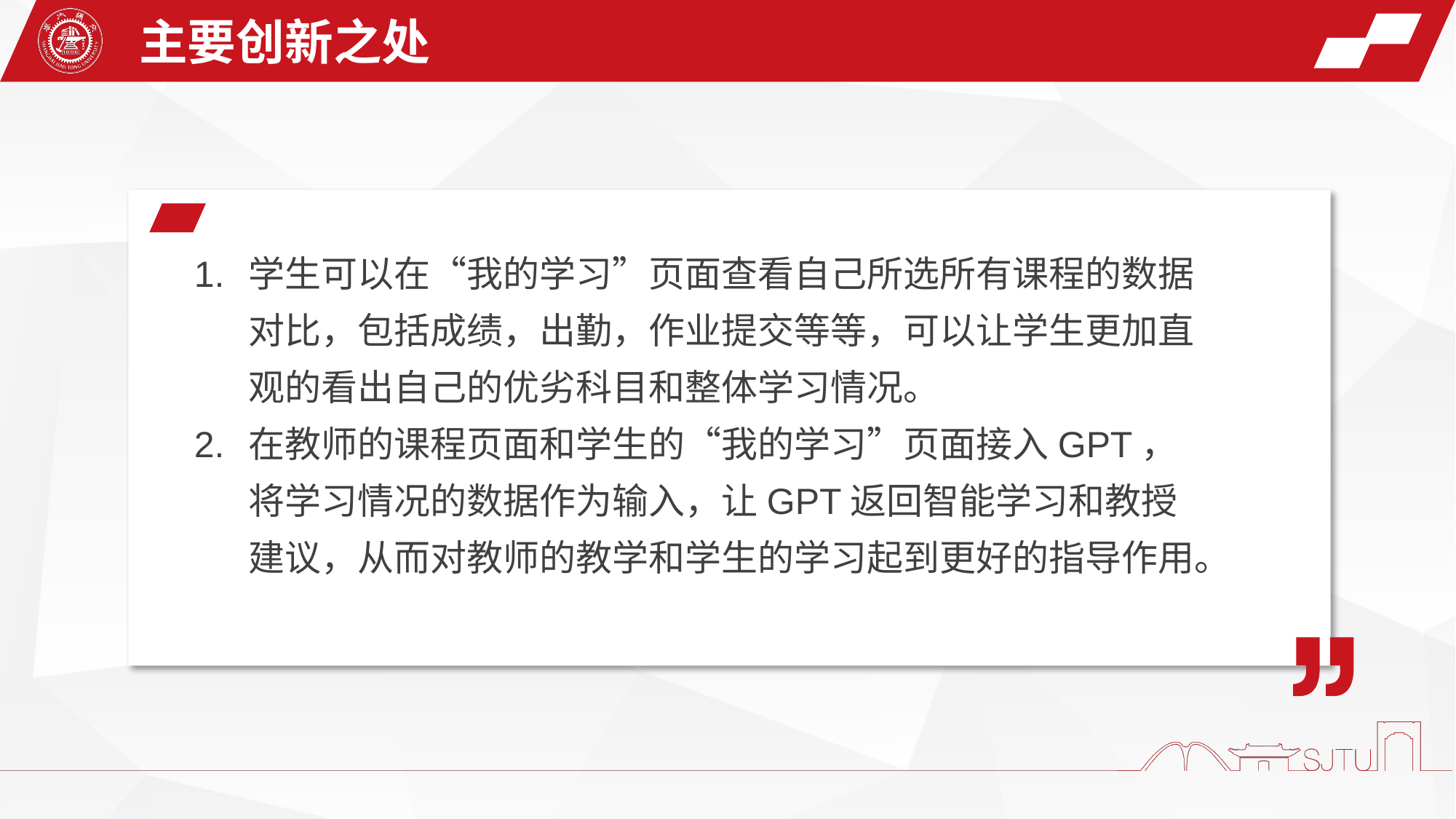

主要创新之处

学生可以在“我的学习”页面查看自己所选所有课程的数据对比，包括成绩，出勤，作业提交等等，可以让学生更加直观的看出自己的优劣科目和整体学习情况。
在教师的课程页面和学生的“我的学习”页面接入GPT，将学习情况的数据作为输入，让GPT返回智能学习和教授建议，从而对教师的教学和学生的学习起到更好的指导作用。